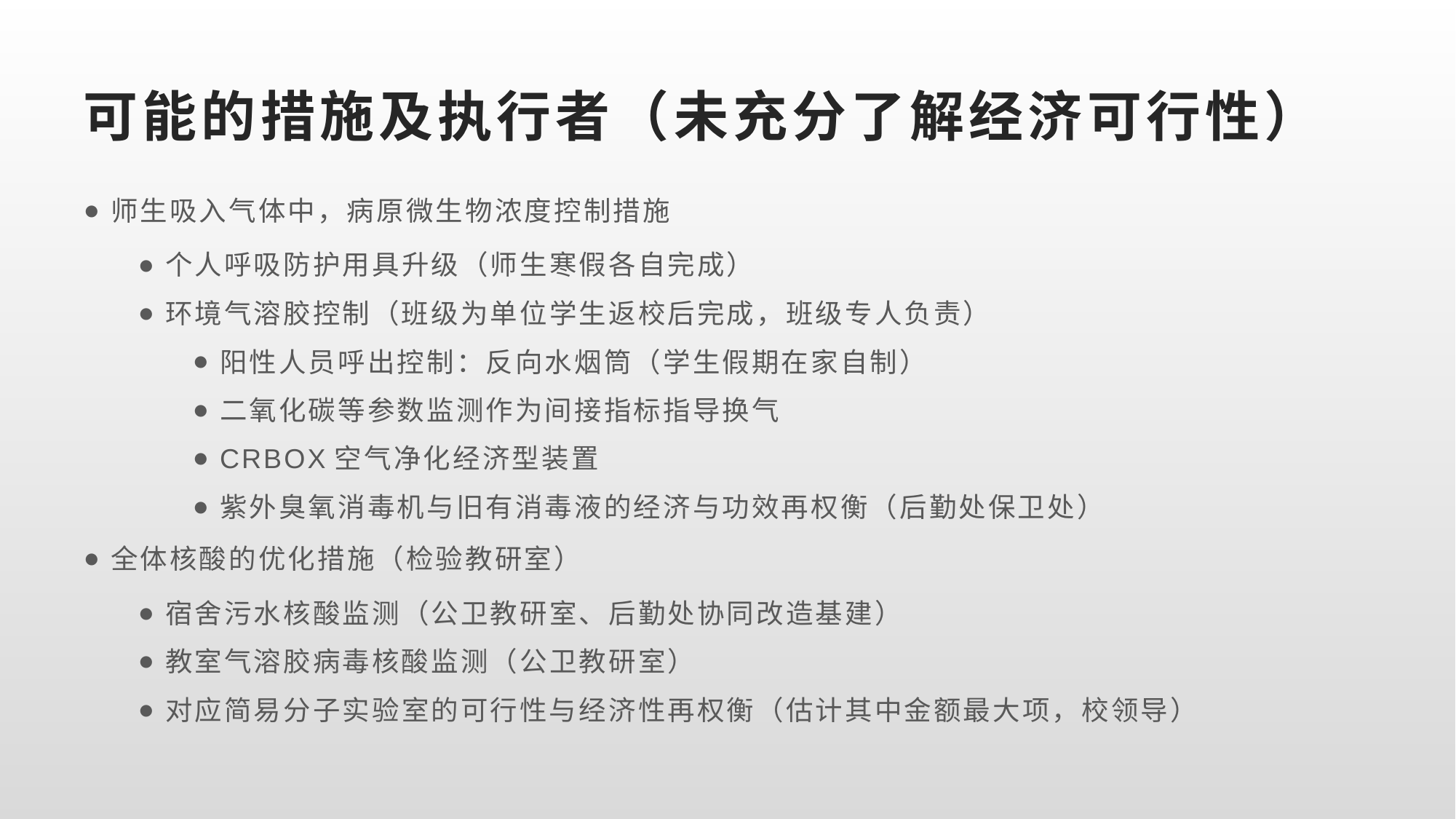

# 可能的措施及执行者（未充分了解经济可行性）
师生吸入气体中，病原微生物浓度控制措施
个人呼吸防护用具升级（师生寒假各自完成）
环境气溶胶控制（班级为单位学生返校后完成，班级专人负责）
阳性人员呼出控制：反向水烟筒（学生假期在家自制）
二氧化碳等参数监测作为间接指标指导换气
CRBOX空气净化经济型装置
紫外臭氧消毒机与旧有消毒液的经济与功效再权衡（后勤处保卫处）
全体核酸的优化措施（检验教研室）
宿舍污水核酸监测（公卫教研室、后勤处协同改造基建）
教室气溶胶病毒核酸监测（公卫教研室）
对应简易分子实验室的可行性与经济性再权衡（估计其中金额最大项，校领导）